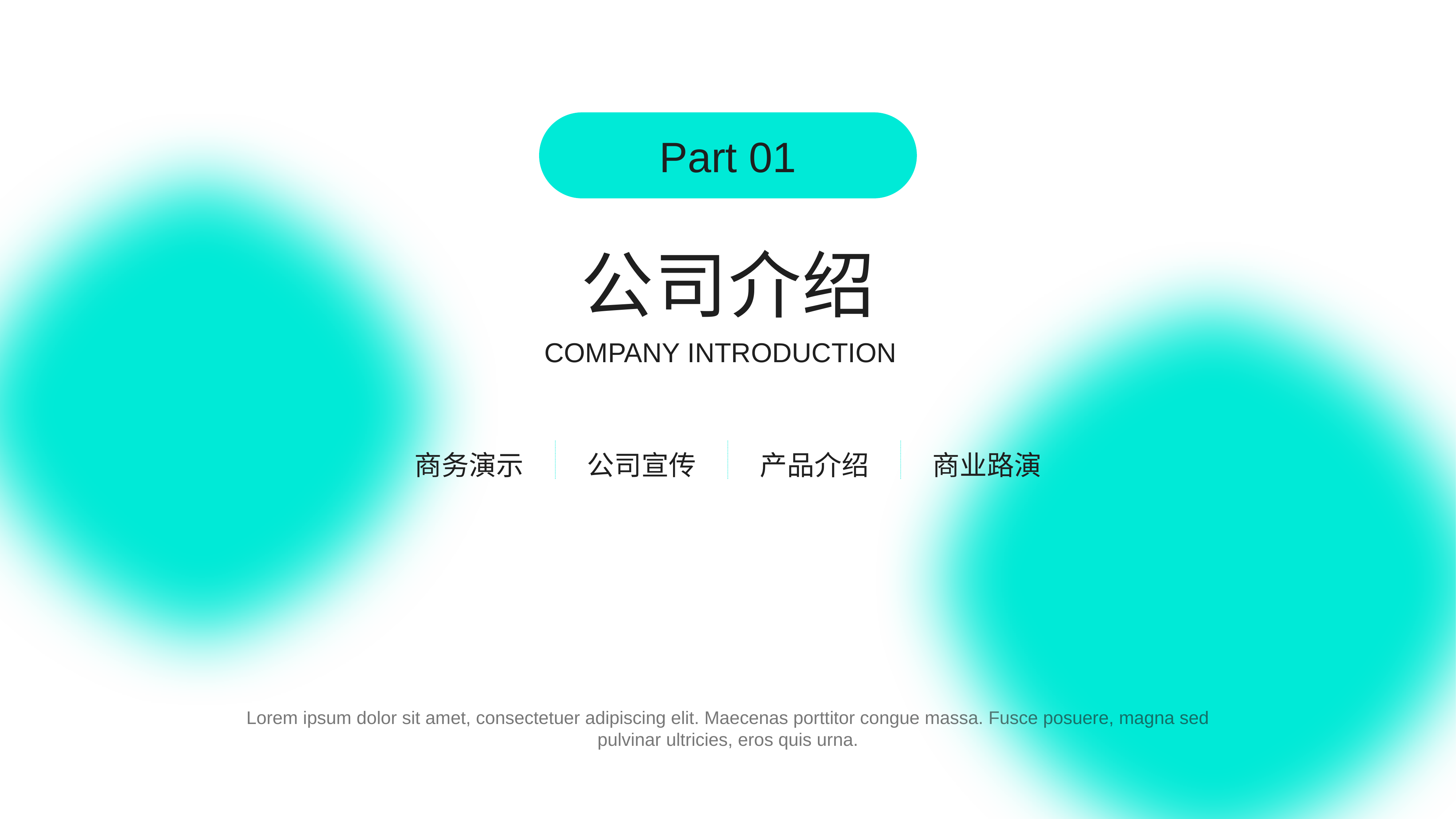

Part 01

# 公司介绍
Company Introduction
商务演示
公司宣传
产品介绍
商业路演
Lorem ipsum dolor sit amet, consectetuer adipiscing elit. Maecenas porttitor congue massa. Fusce posuere, magna sed pulvinar ultricies, eros quis urna.